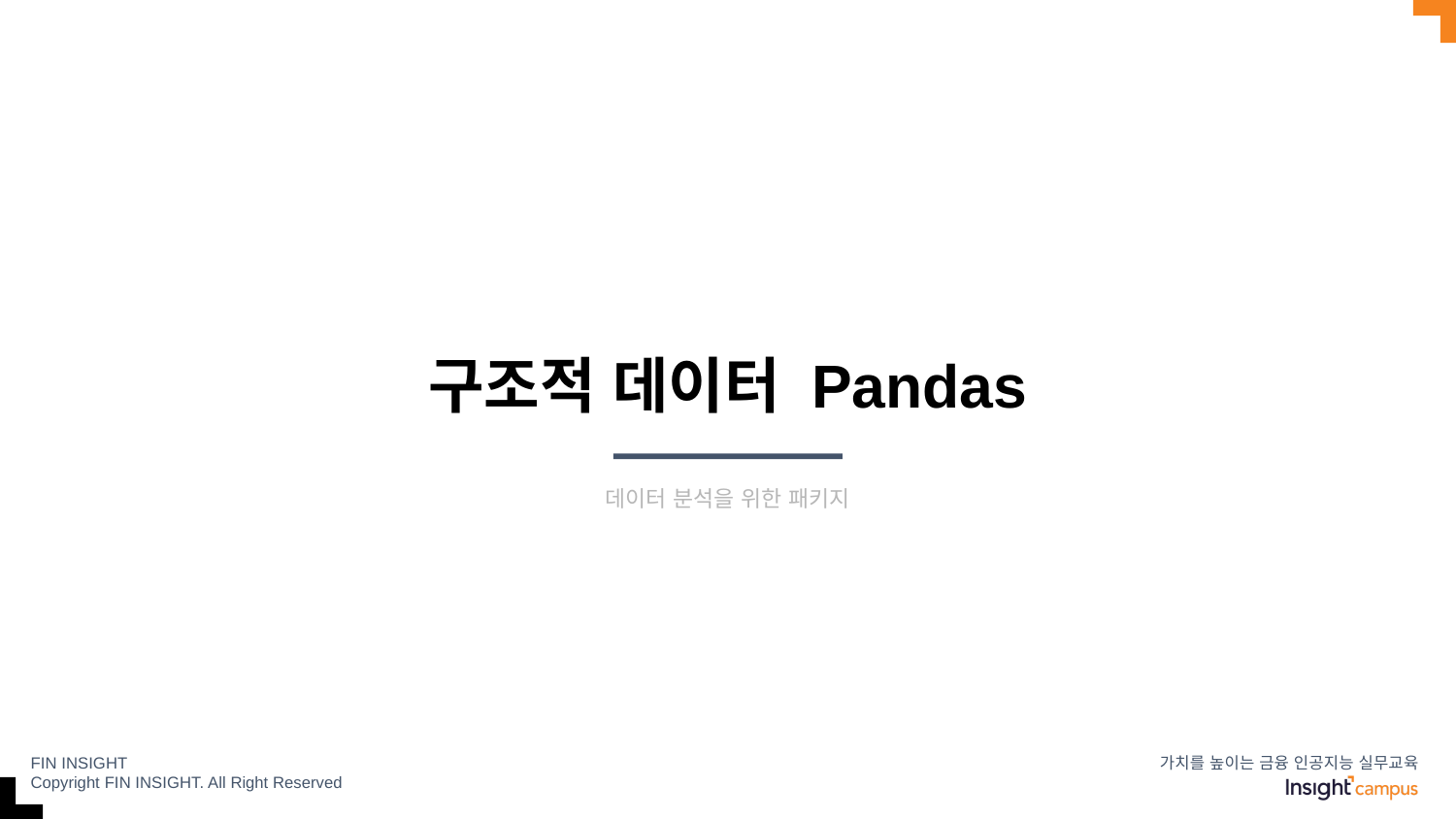

# 구조적 데이터 Pandas
데이터 분석을 위한 패키지